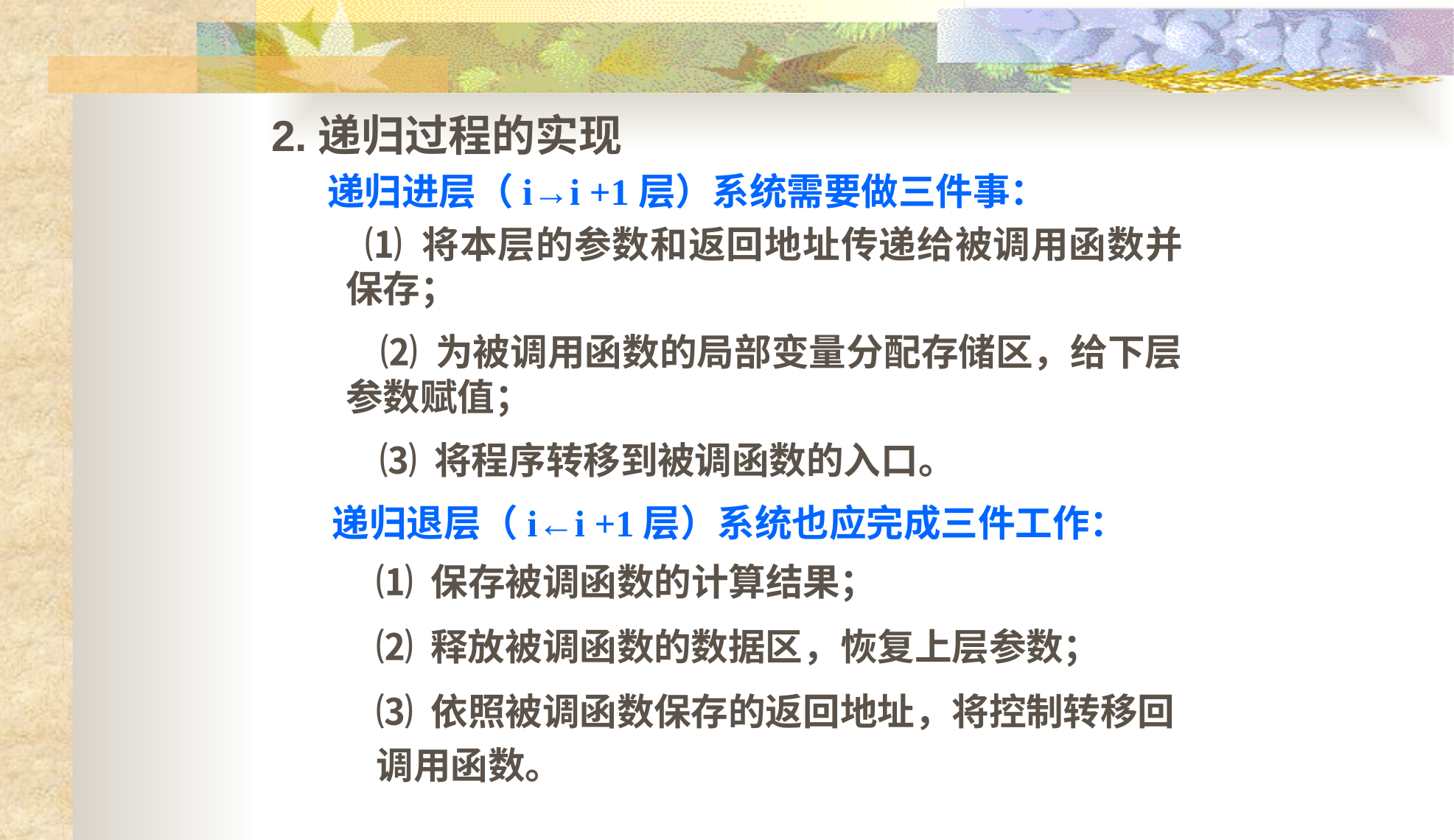

2.递归过程的实现
递归进层（i→i +1层）系统需要做三件事：
  ⑴ 将本层的参数和返回地址传递给被调用函数并保存；
    ⑵ 为被调用函数的局部变量分配存储区，给下层参数赋值；
    ⑶ 将程序转移到被调函数的入口。
递归退层（i←i +1层）系统也应完成三件工作：
⑴ 保存被调函数的计算结果；
⑵ 释放被调函数的数据区，恢复上层参数；
⑶ 依照被调函数保存的返回地址，将控制转移回调用函数。